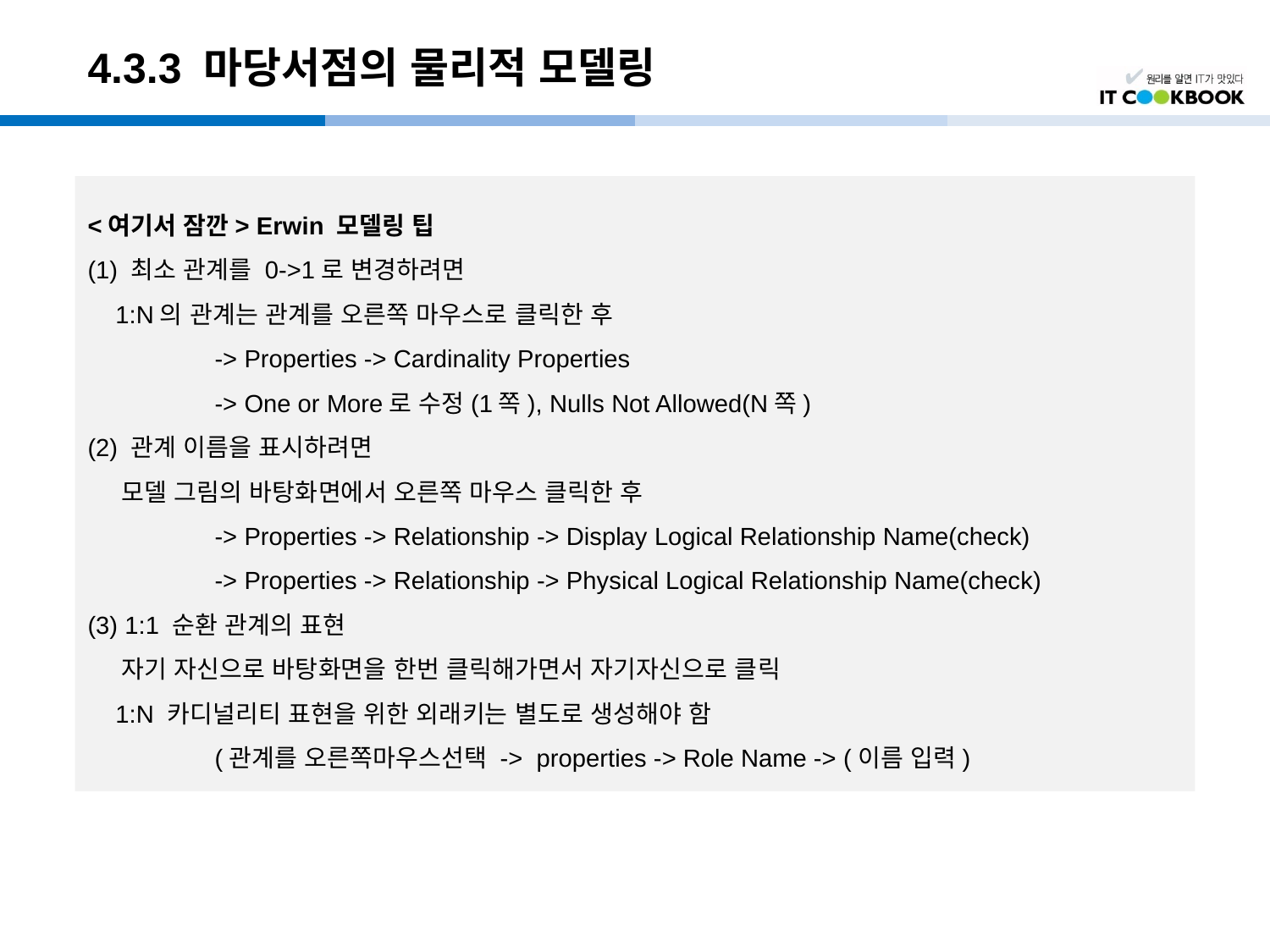

# 4.3.3 마당서점의 물리적 모델링
<여기서 잠깐> Erwin 모델링 팁
(1) 최소 관계를 0->1로 변경하려면
    1:N의 관계는 관계를 오른쪽 마우스로 클릭한 후
	-> Properties -> Cardinality Properties
	-> One or More로 수정(1쪽), Nulls Not Allowed(N쪽)
(2) 관계 이름을 표시하려면
    모델 그림의 바탕화면에서 오른쪽 마우스 클릭한 후
	-> Properties -> Relationship -> Display Logical Relationship Name(check)
	-> Properties -> Relationship -> Physical Logical Relationship Name(check)
(3) 1:1 순환 관계의 표현
    자기 자신으로 바탕화면을 한번 클릭해가면서 자기자신으로 클릭
    1:N 카디널리티 표현을 위한 외래키는 별도로 생성해야 함
     	(관계를 오른쪽마우스선택 ->  properties -> Role Name -> (이름 입력)